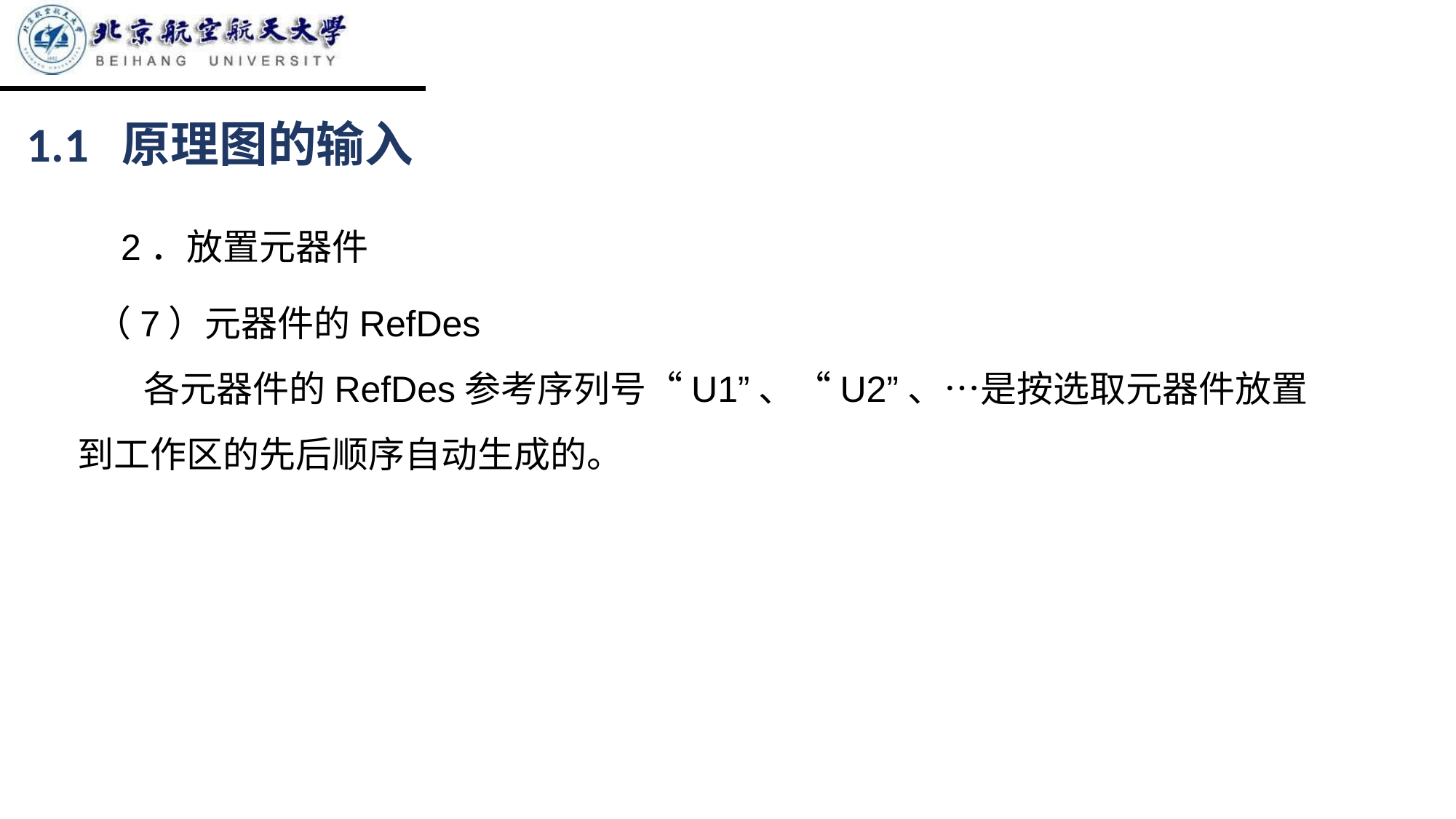

1.1  原理图的输入
2．放置元器件
 （7）元器件的RefDes
       各元器件的RefDes参考序列号“U1”、“U2”、…是按选取元器件放置到工作区的先后顺序自动生成的。